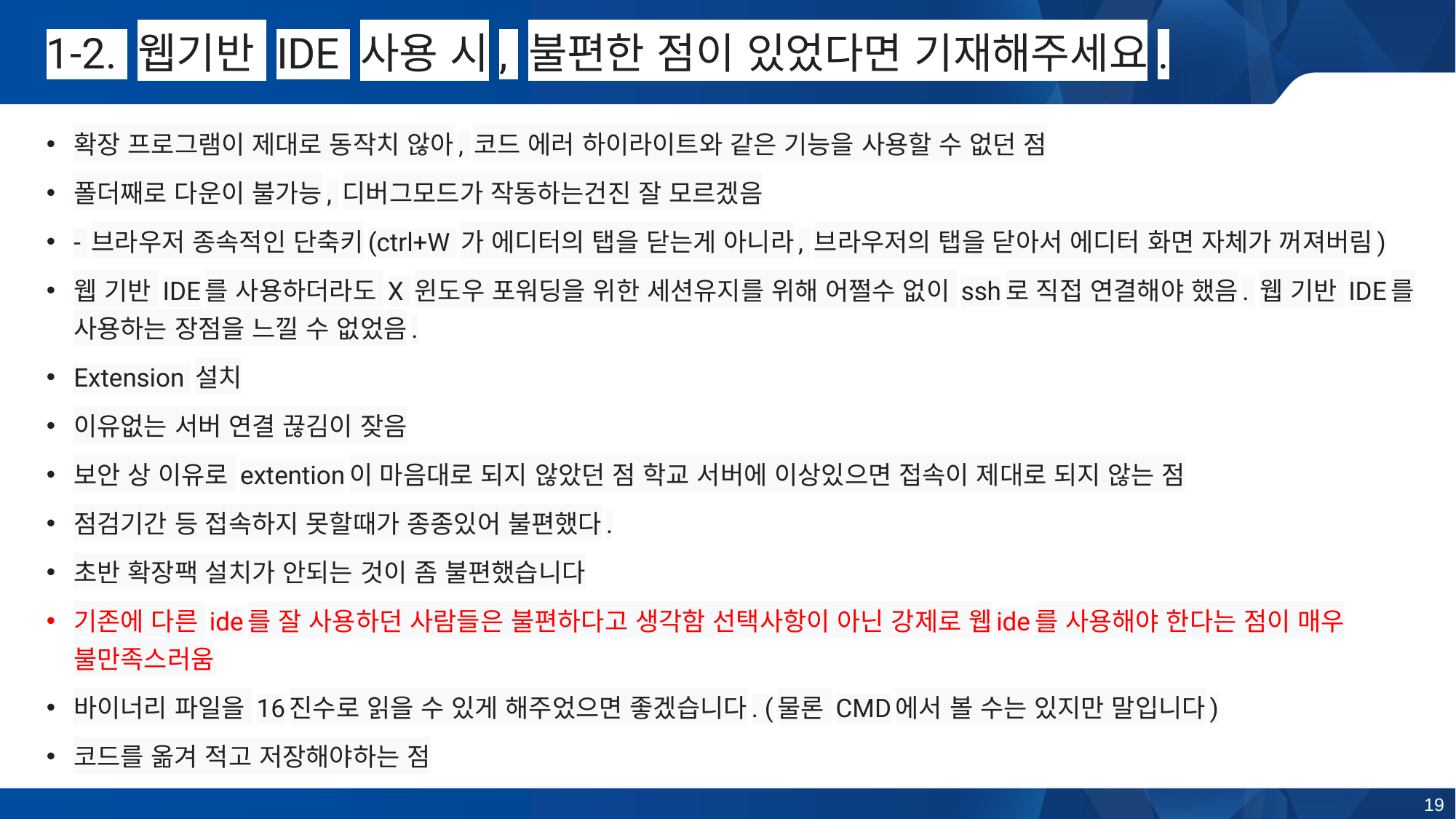

# 1-2. 웹기반 IDE 사용 시, 불편한 점이 있었다면 기재해주세요.
확장 프로그램이 제대로 동작치 않아, 코드 에러 하이라이트와 같은 기능을 사용할 수 없던 점
폴더째로 다운이 불가능, 디버그모드가 작동하는건진 잘 모르겠음
- 브라우저 종속적인 단축키(ctrl+W 가 에디터의 탭을 닫는게 아니라, 브라우저의 탭을 닫아서 에디터 화면 자체가 꺼져버림)
웹 기반 IDE를 사용하더라도 X 윈도우 포워딩을 위한 세션유지를 위해 어쩔수 없이 ssh로 직접 연결해야 했음. 웹 기반 IDE를 사용하는 장점을 느낄 수 없었음.
Extension 설치
이유없는 서버 연결 끊김이 잦음
보안 상 이유로 extention이 마음대로 되지 않았던 점 학교 서버에 이상있으면 접속이 제대로 되지 않는 점
점검기간 등 접속하지 못할때가 종종있어 불편했다.
초반 확장팩 설치가 안되는 것이 좀 불편했습니다
기존에 다른 ide를 잘 사용하던 사람들은 불편하다고 생각함 선택사항이 아닌 강제로 웹ide를 사용해야 한다는 점이 매우 불만족스러움
바이너리 파일을 16진수로 읽을 수 있게 해주었으면 좋겠습니다. (물론 CMD에서 볼 수는 있지만 말입니다)
코드를 옮겨 적고 저장해야하는 점

19